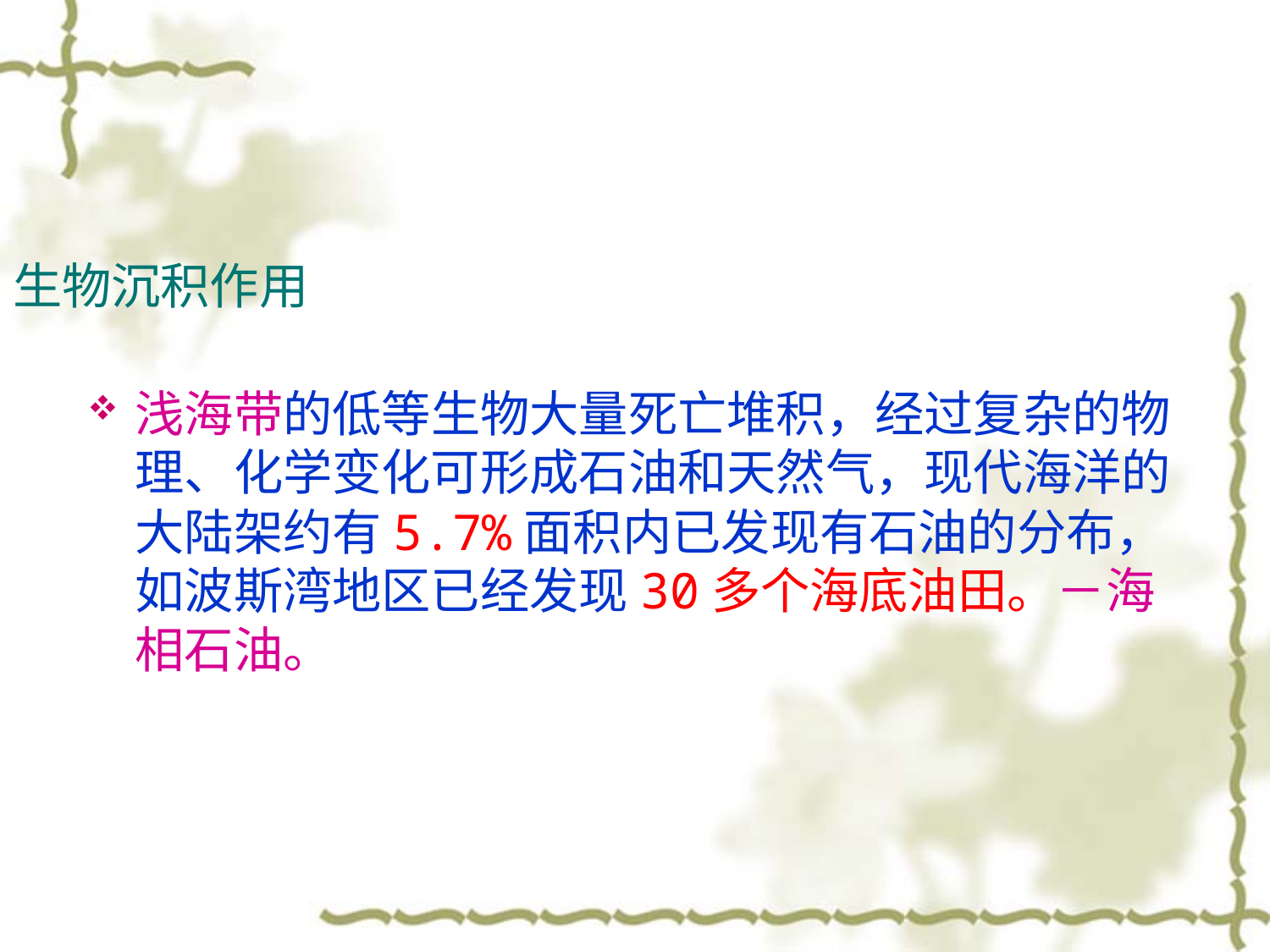

生物沉积作用
浅海带的低等生物大量死亡堆积，经过复杂的物理、化学变化可形成石油和天然气，现代海洋的大陆架约有5.7%面积内已发现有石油的分布，如波斯湾地区已经发现30多个海底油田。－海相石油。